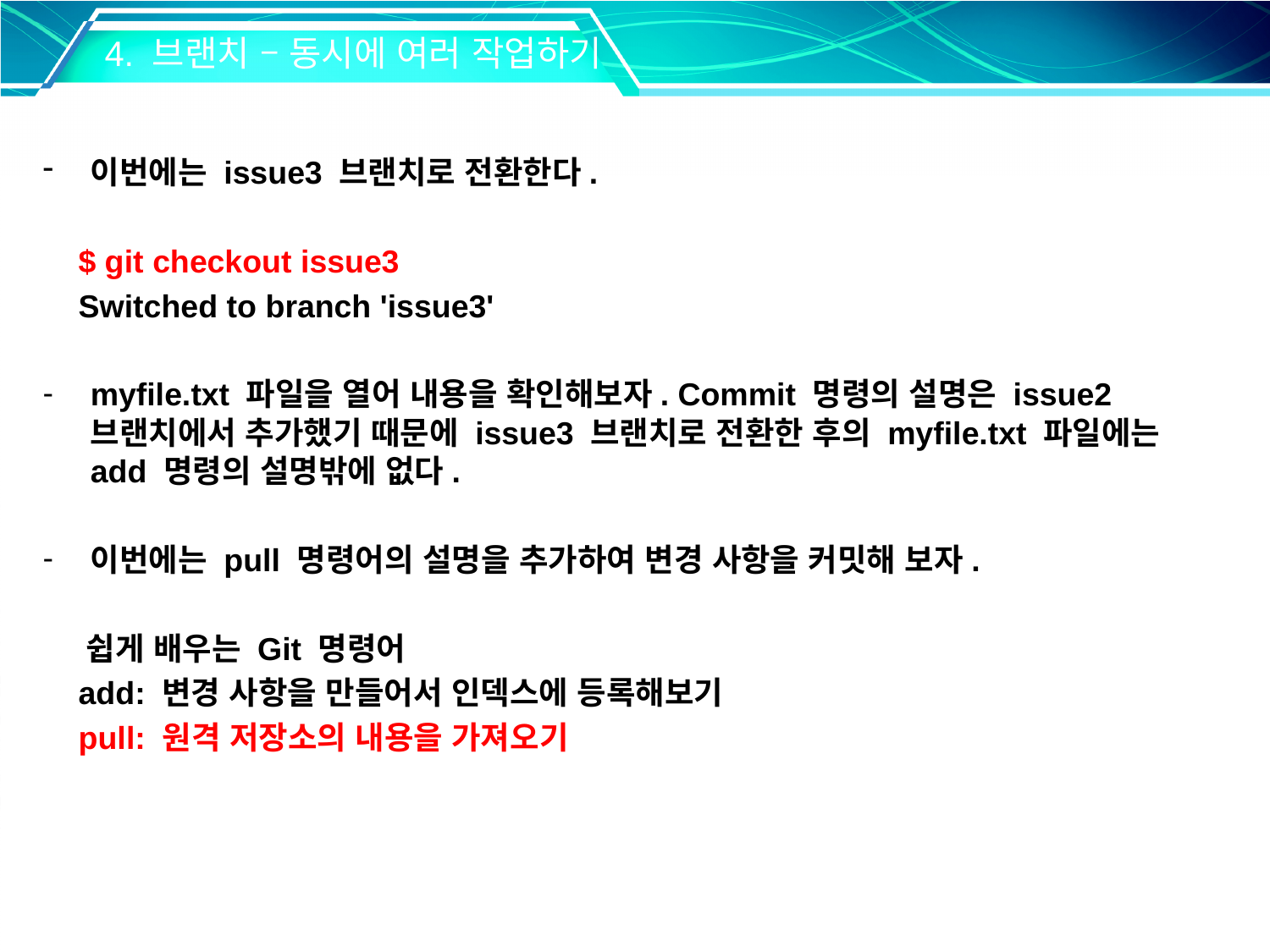

4. 브랜치 – 동시에 여러 작업하기
이번에는 issue3 브랜치로 전환한다.

    $ git checkout issue3
    Switched to branch 'issue3'

myfile.txt 파일을 열어 내용을 확인해보자. Commit 명령의 설명은 issue2 브랜치에서 추가했기 때문에 issue3 브랜치로 전환한 후의 myfile.txt 파일에는 add 명령의 설명밖에 없다.

이번에는 pull 명령어의 설명을 추가하여 변경 사항을 커밋해 보자.

    쉽게 배우는 Git 명령어
    add: 변경 사항을 만들어서 인덱스에 등록해보기
    pull: 원격 저장소의 내용을 가져오기